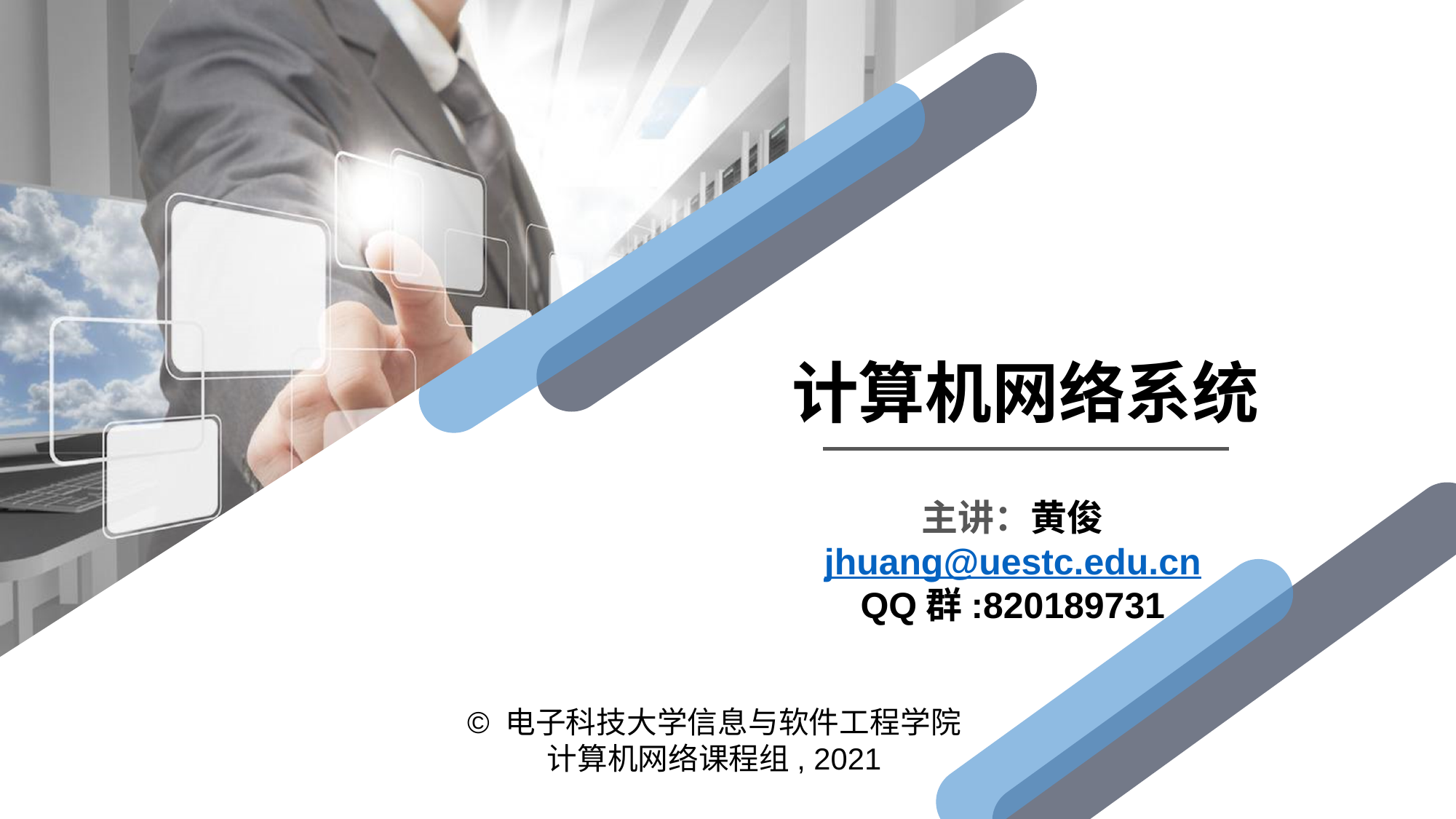

计算机网络系统
主讲：黄俊
jhuang@uestc.edu.cn
QQ群:820189731
© 电子科技大学信息与软件工程学院
计算机网络课程组, 2021